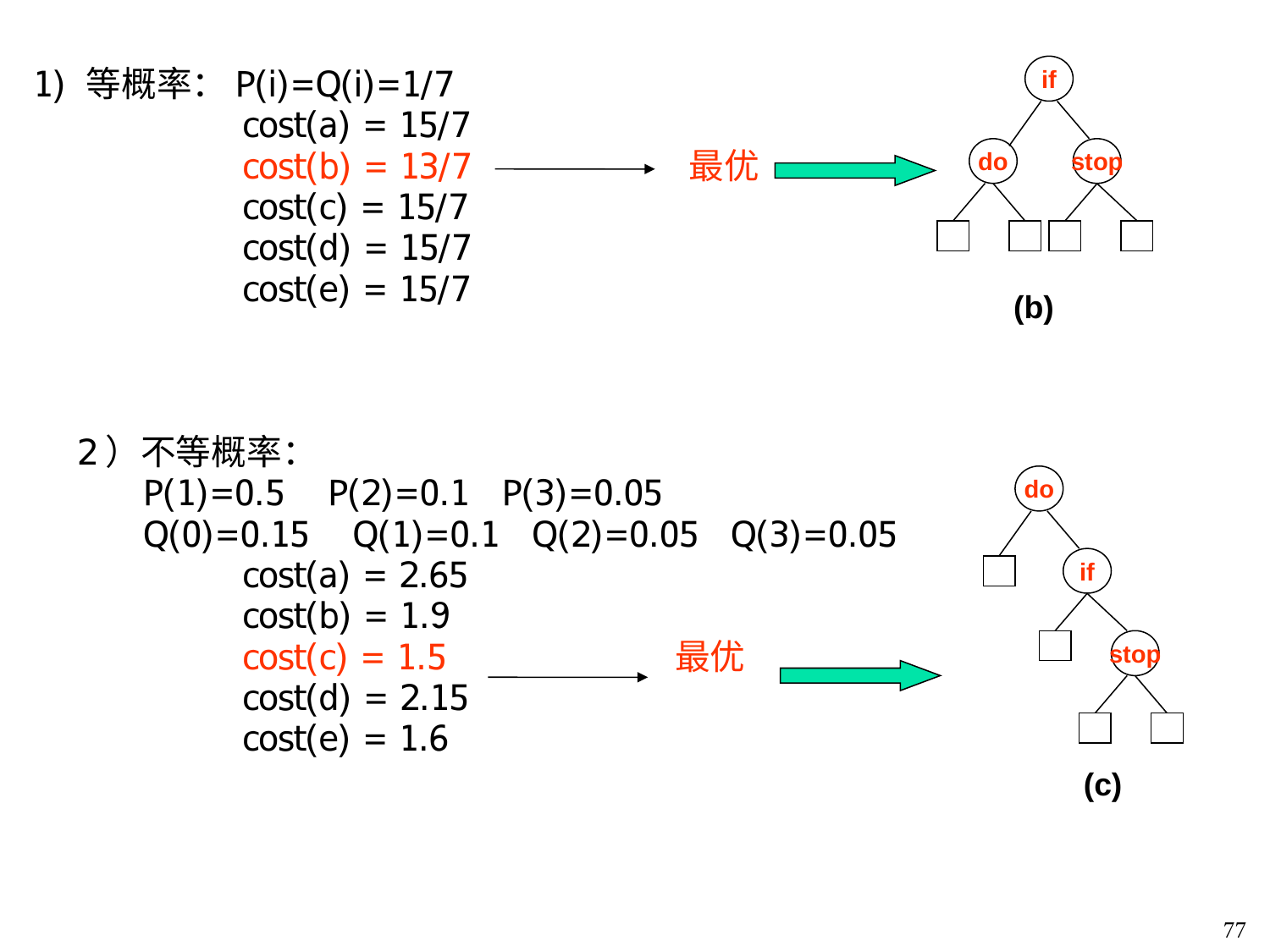

if

do
stop

(b)
do

if

stop

(c)
 1) 等概率：P(i)=Q(i)=1/7
                    cost(a) = 15/7
                    cost(b) = 13/7                   最优
                    cost(c) = 15/7
                    cost(d) = 15/7
                    cost(e) = 15/7

     2）不等概率：
           P(1)=0.5    P(2)=0.1   P(3)=0.05
           Q(0)=0.15    Q(1)=0.1   Q(2)=0.05   Q(3)=0.05
                    cost(a) = 2.65
                    cost(b) = 1.9
                    cost(c) = 1.5                    最优
                    cost(d) = 2.15
                    cost(e) = 1.6

77